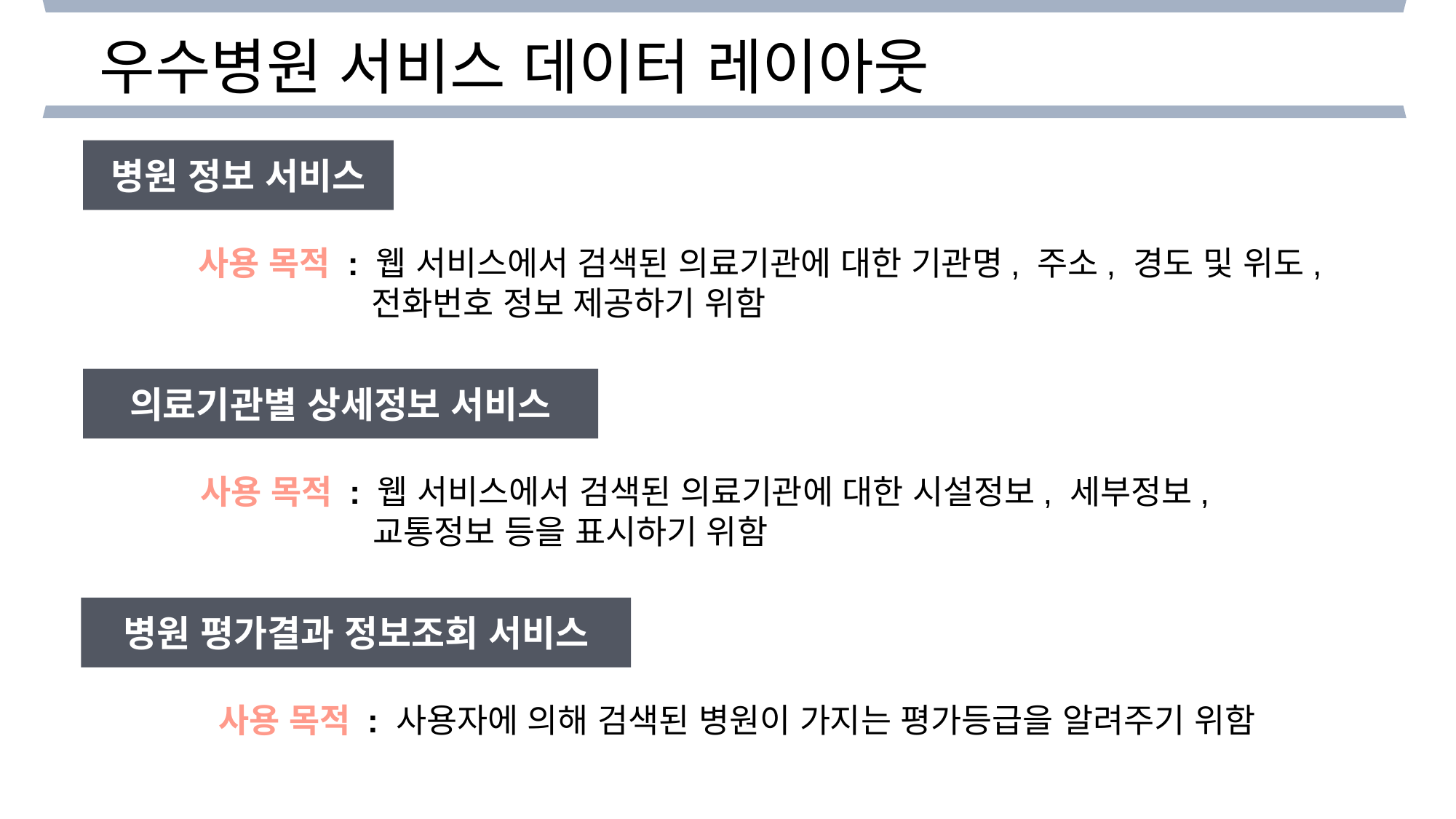

우수병원 서비스 데이터 레이아웃

병원 정보 서비스
사용 목적 : 웹 서비스에서 검색된 의료기관에 대한 기관명, 주소, 경도 및 위도,
	      전화번호 정보 제공하기 위함
의료기관별 상세정보 서비스
사용 목적 : 웹 서비스에서 검색된 의료기관에 대한 시설정보, 세부정보,
	      교통정보 등을 표시하기 위함
병원 평가결과 정보조회 서비스
사용 목적 : 사용자에 의해 검색된 병원이 가지는 평가등급을 알려주기 위함